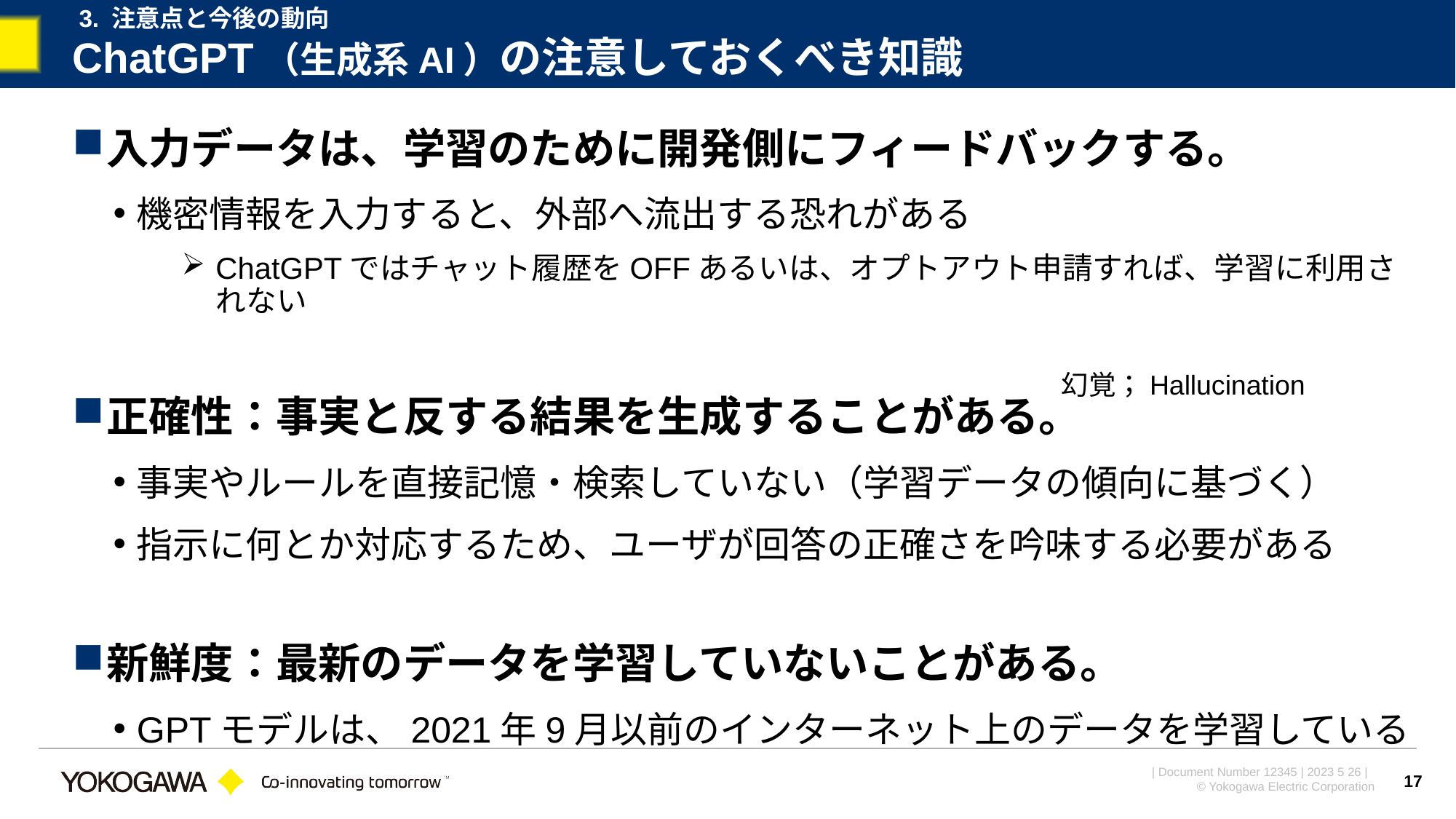

3. 注意点と今後の動向
# ChatGPT（生成系AI）の注意しておくべき知識
入力データは、学習のために開発側にフィードバックする。
機密情報を入力すると、外部へ流出する恐れがある
ChatGPTではチャット履歴をOFFあるいは、オプトアウト申請すれば、学習に利用されない

正確性：事実と反する結果を生成することがある。
事実やルールを直接記憶・検索していない（学習データの傾向に基づく）
指示に何とか対応するため、ユーザが回答の正確さを吟味する必要がある

新鮮度：最新のデータを学習していないことがある。
GPTモデルは、2021年9月以前のインターネット上のデータを学習している
幻覚；Hallucination
17